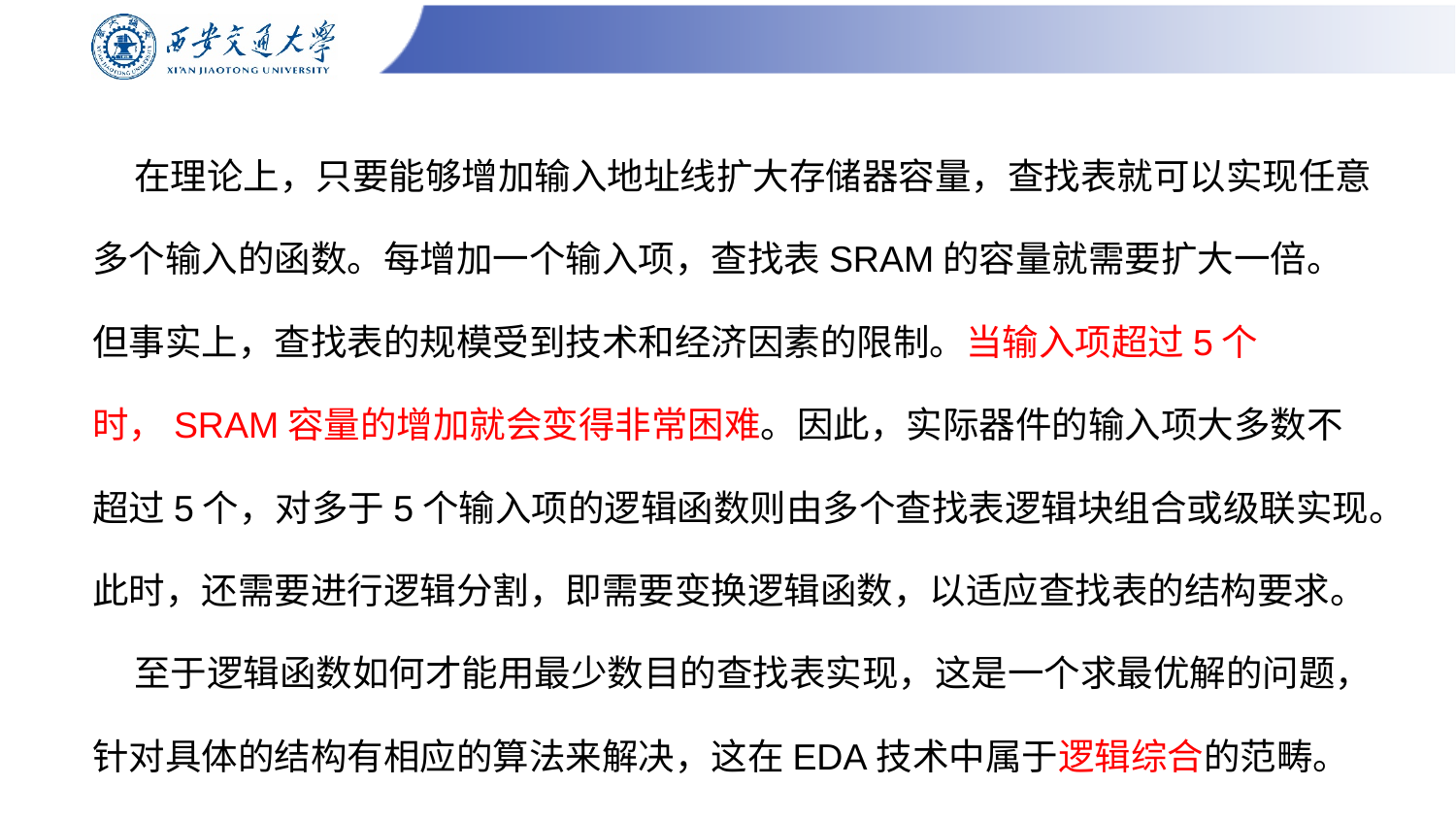

在理论上，只要能够增加输入地址线扩大存储器容量，查找表就可以实现任意多个输入的函数。每增加一个输入项，查找表SRAM的容量就需要扩大一倍。但事实上，查找表的规模受到技术和经济因素的限制。当输入项超过5个时，SRAM容量的增加就会变得非常困难。因此，实际器件的输入项大多数不超过5个，对多于5个输入项的逻辑函数则由多个查找表逻辑块组合或级联实现。此时，还需要进行逻辑分割，即需要变换逻辑函数，以适应查找表的结构要求。
    至于逻辑函数如何才能用最少数目的查找表实现，这是一个求最优解的问题，针对具体的结构有相应的算法来解决，这在EDA技术中属于逻辑综合的范畴。